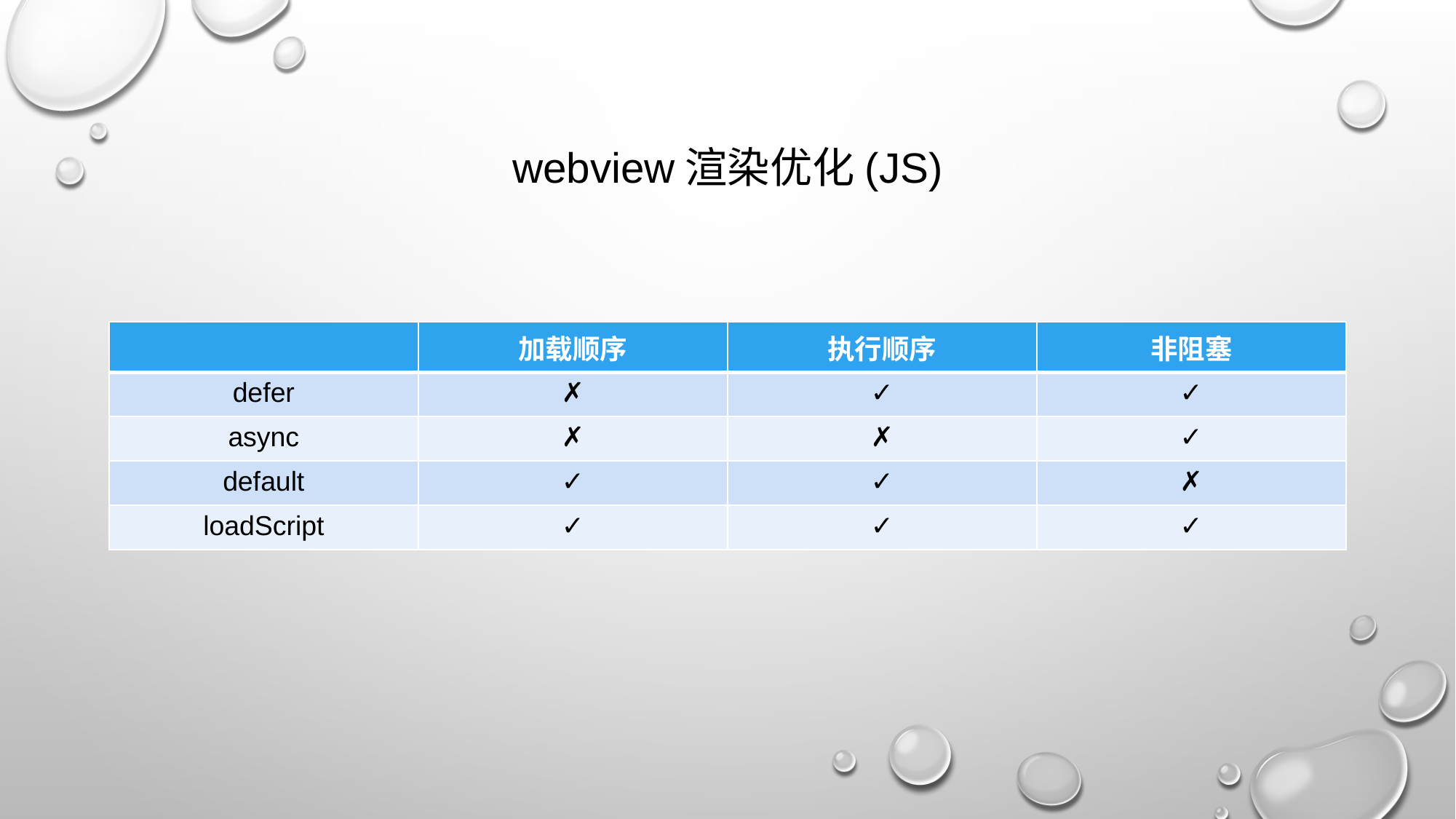

# webview渲染优化(JS)
|  | 加载顺序 | 执行顺序 | 非阻塞 |
| --- | --- | --- | --- |
| defer | ✗ | ✓ | ✓ |
| async | ✗ | ✗ | ✓ |
| default | ✓ | ✓ | ✗ |
| loadScript | ✓ | ✓ | ✓ |